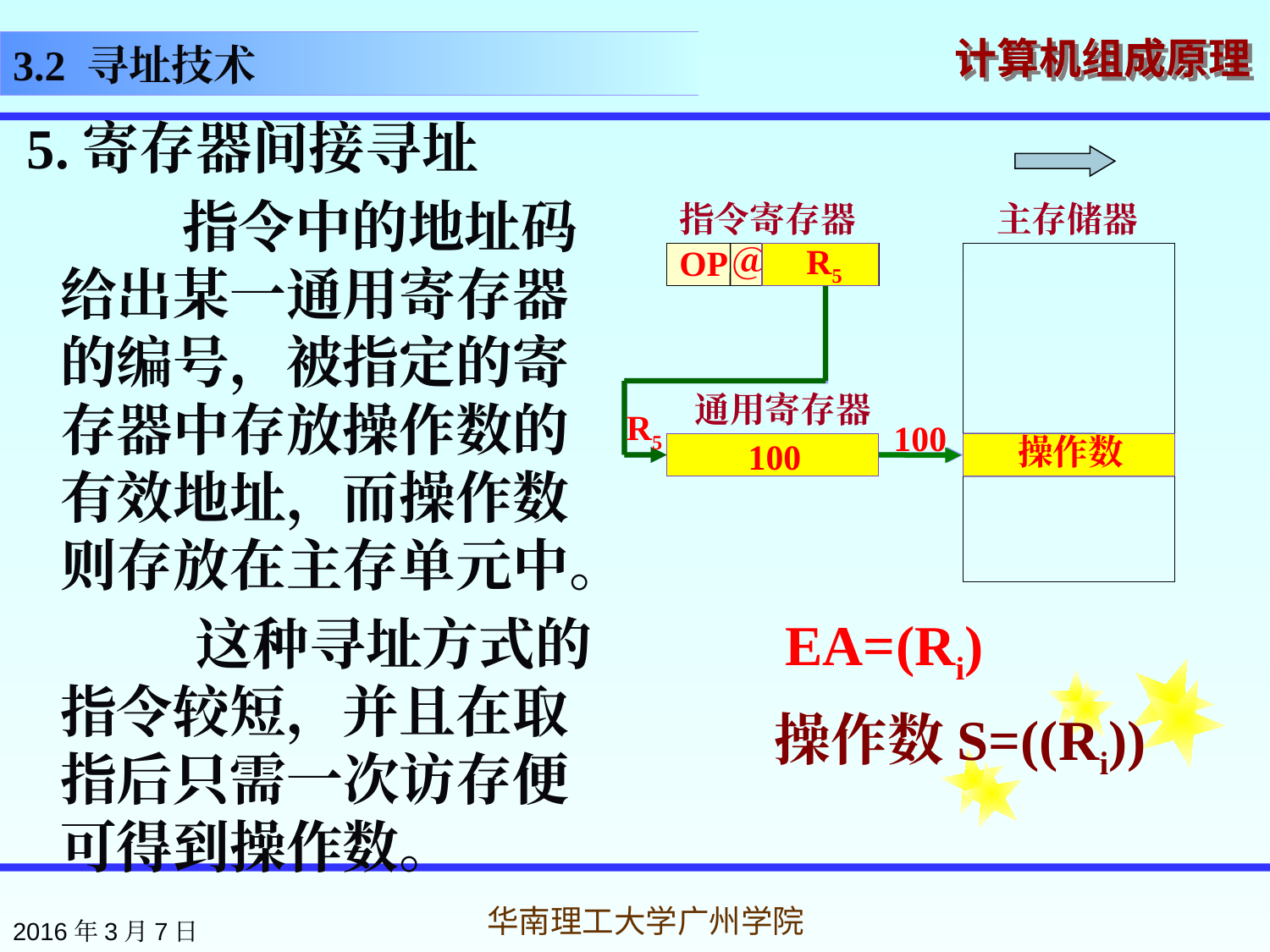

3.2 寻址技术
 5.寄存器间接寻址
           指令中的地址码给出某一通用寄存器的编号，被指定的寄存器中存放操作数的有效地址，而操作数则存放在主存单元中。
            这种寻址方式的指令较短，并且在取指后只需一次访存便可得到操作数。

指令寄存器
主存储器
＠
Ri
OP

  通用寄存器
EA
操作数

R5

R5
100
操作数
100

EA=(Ri)
操作数S=((Ri))
2016年3月7日
华南理工大学广州学院